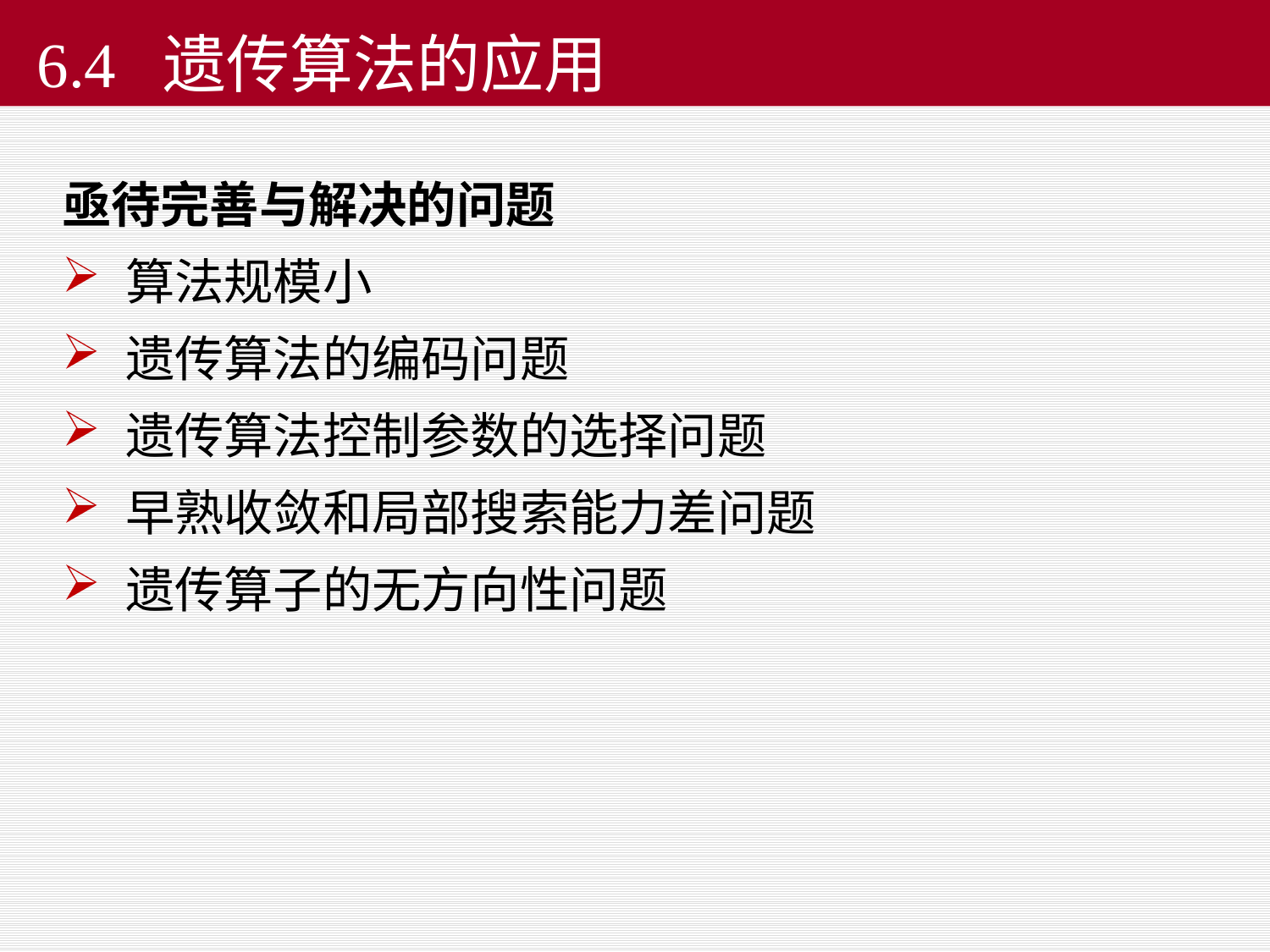

#
6.4  遗传算法的应用
亟待完善与解决的问题
算法规模小
遗传算法的编码问题
遗传算法控制参数的选择问题
早熟收敛和局部搜索能力差问题
遗传算子的无方向性问题

156